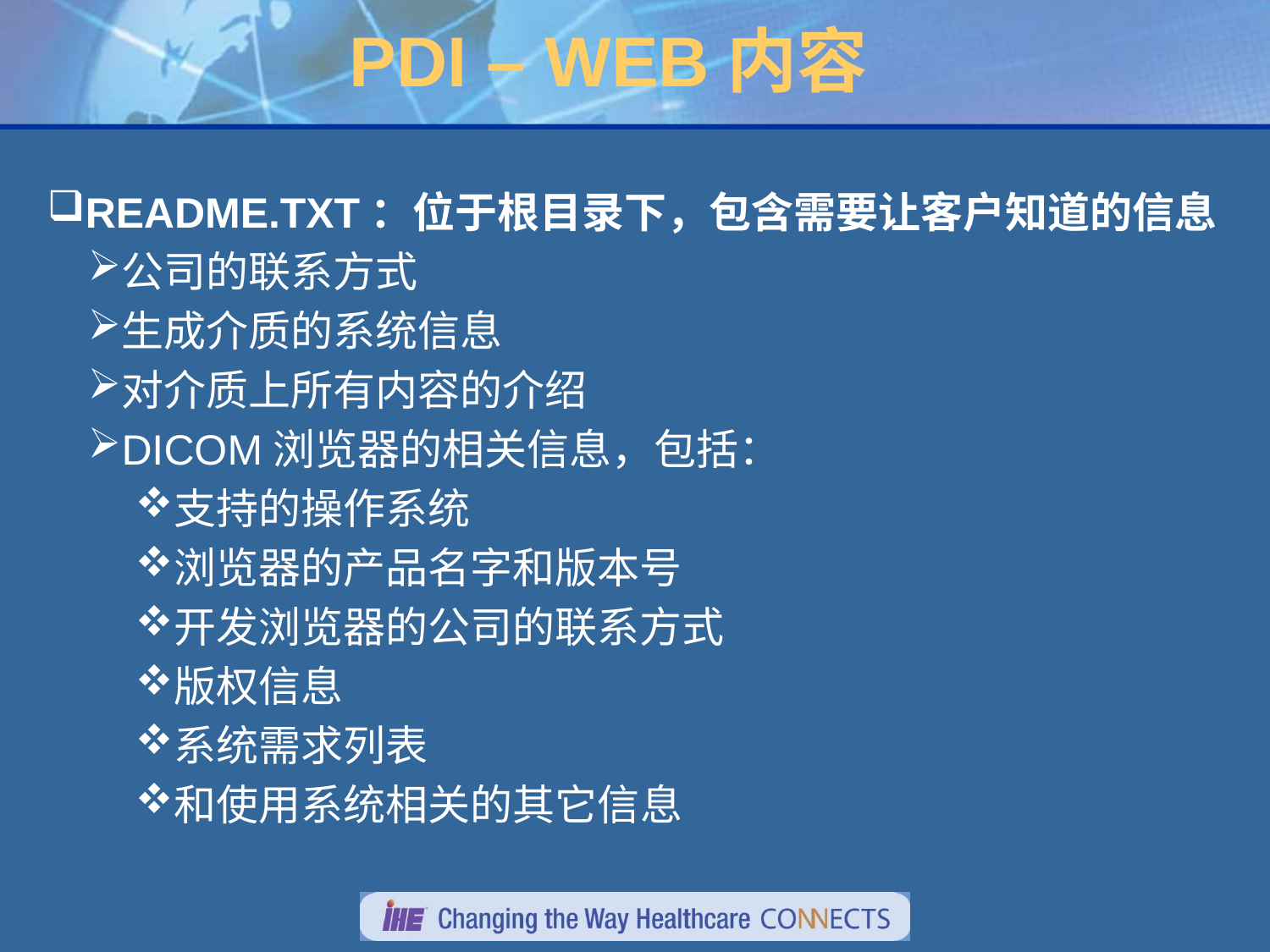

# PDI – WEB内容
README.TXT：位于根目录下，包含需要让客户知道的信息
公司的联系方式
生成介质的系统信息
对介质上所有内容的介绍
DICOM浏览器的相关信息，包括：
支持的操作系统
浏览器的产品名字和版本号
开发浏览器的公司的联系方式
版权信息
系统需求列表
和使用系统相关的其它信息